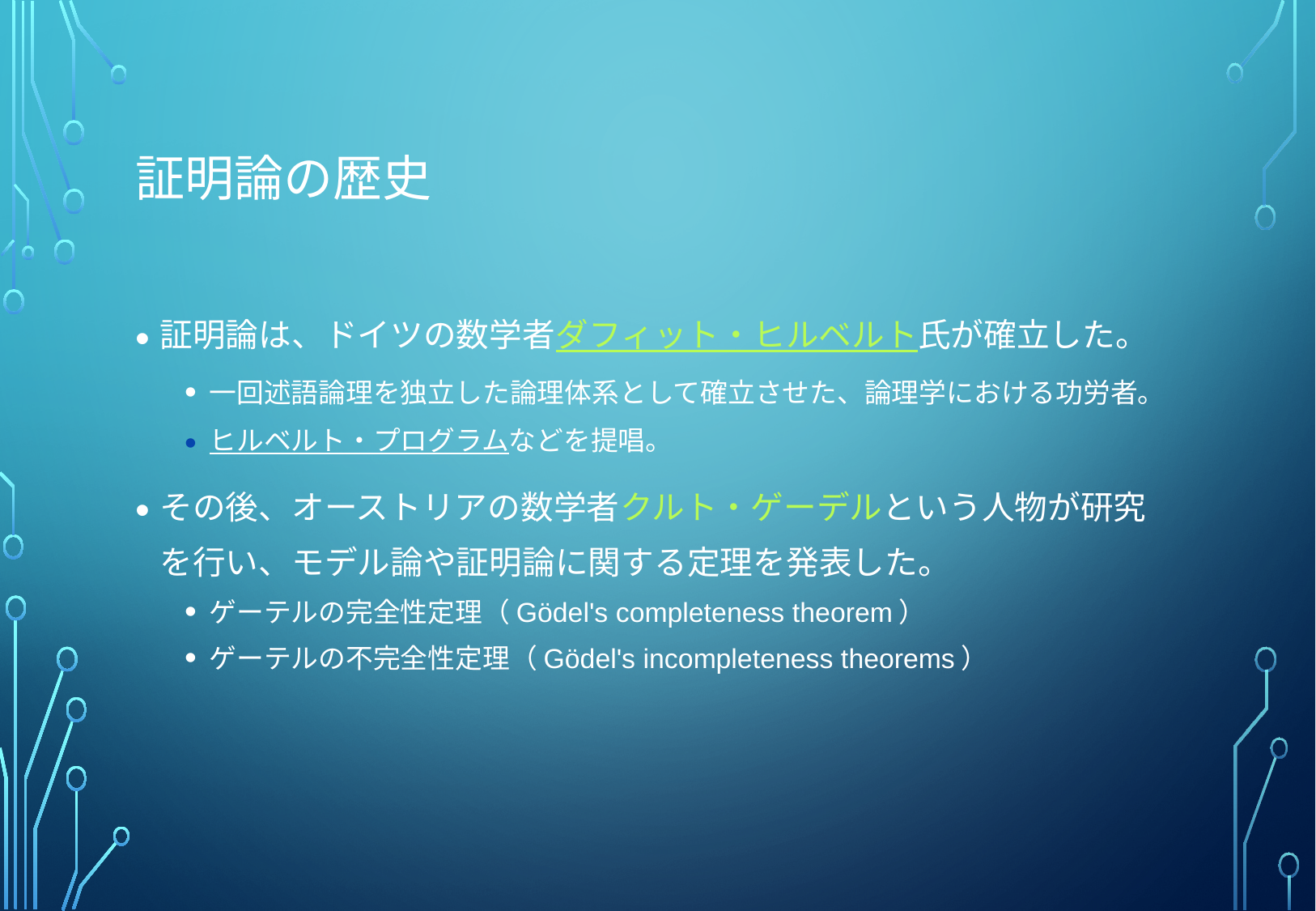

# 証明論の歴史
証明論は、ドイツの数学者ダフィット・ヒルベルト氏が確立した。
一回述語論理を独立した論理体系として確立させた、論理学における功労者。
ヒルベルト・プログラムなどを提唱。
その後、オーストリアの数学者クルト・ゲーデルという人物が研究を行い、モデル論や証明論に関する定理を発表した。
ゲーテルの完全性定理（Gödel's completeness theorem）
ゲーテルの不完全性定理（Gödel's incompleteness theorems）